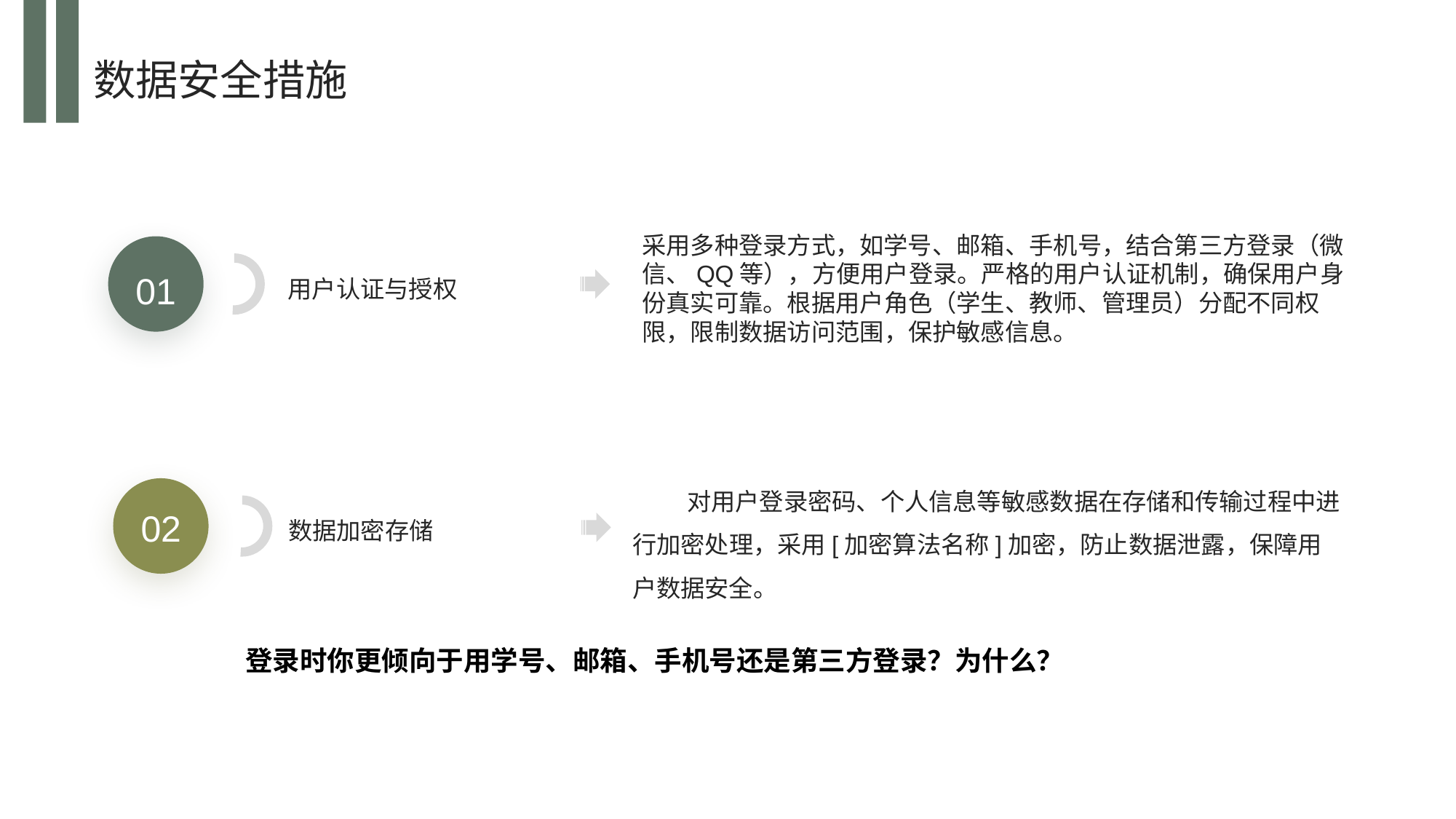

数据安全措施
采用多种登录方式，如学号、邮箱、手机号，结合第三方登录（微信、QQ等），方便用户登录。严格的用户认证机制，确保用户身份真实可靠。根据用户角色（学生、教师、管理员）分配不同权限，限制数据访问范围，保护敏感信息。

用户认证与授权

01

对用户登录密码、个人信息等敏感数据在存储和传输过程中进行加密处理，采用[加密算法名称]加密，防止数据泄露，保障用户数据安全。

数据加密存储

02

登录时你更倾向于用学号、邮箱、手机号还是第三方登录？为什么？